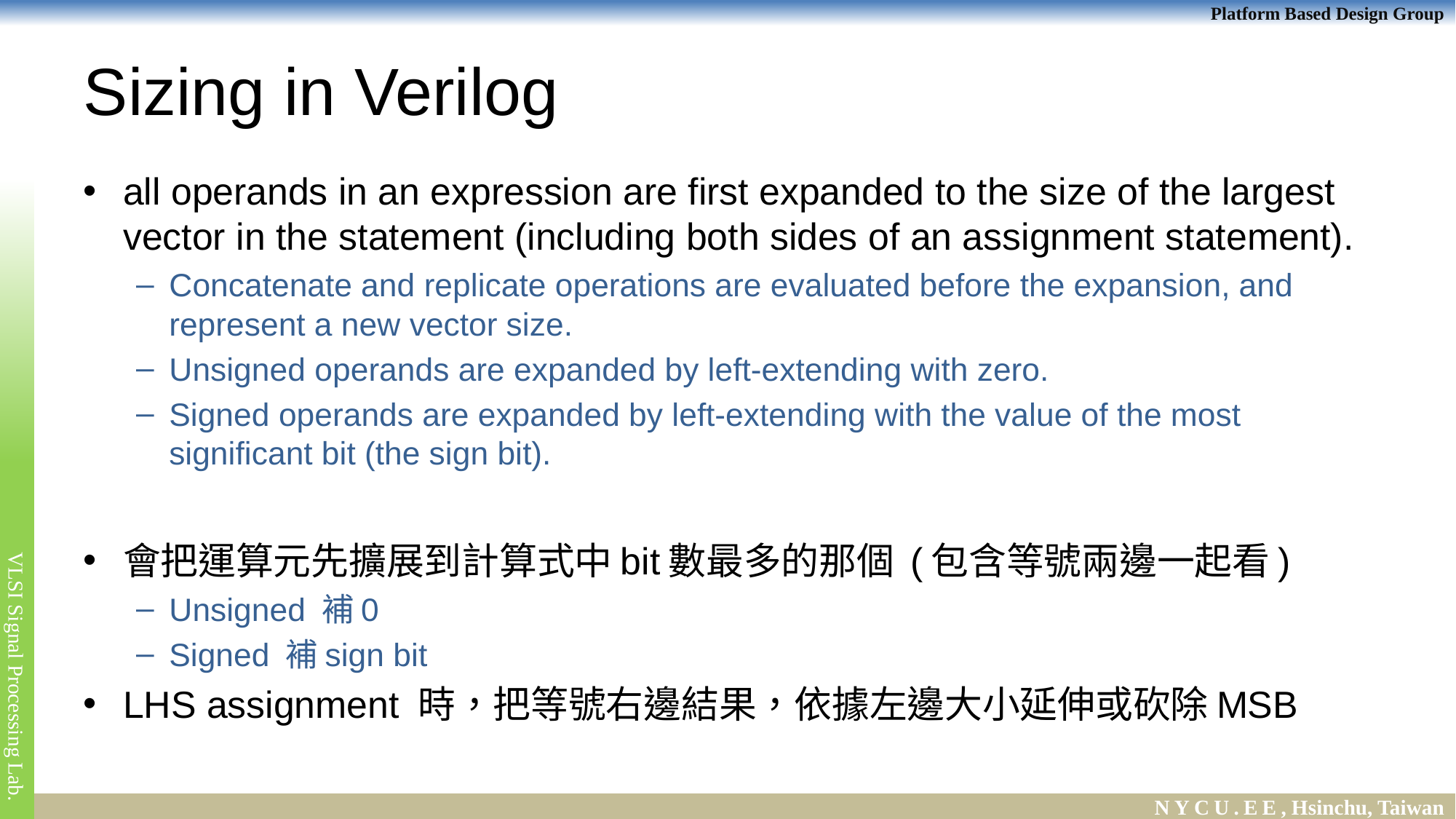

# Sizing in Verilog
all operands in an expression are first expanded to the size of the largest vector in the statement (including both sides of an assignment statement).
Concatenate and replicate operations are evaluated before the expansion, and represent a new vector size.
Unsigned operands are expanded by left-extending with zero.
Signed operands are expanded by left-extending with the value of the most significant bit (the sign bit).

會把運算元先擴展到計算式中bit數最多的那個 (包含等號兩邊一起看)
Unsigned 補0
Signed 補sign bit
LHS assignment 時，把等號右邊結果，依據左邊大小延伸或砍除MSB